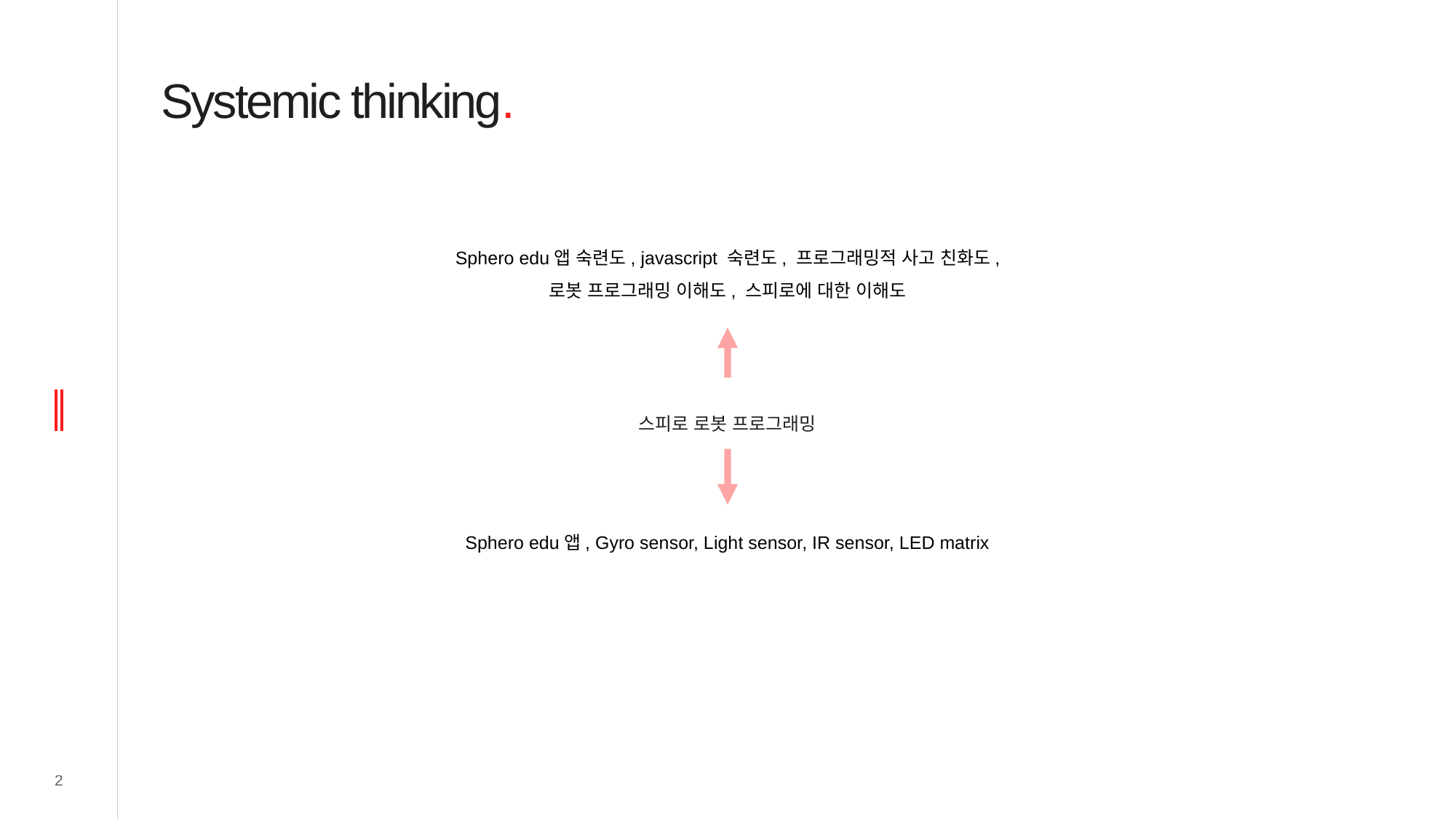

Systemic thinking.
Sphero edu앱 숙련도, javascript 숙련도, 프로그래밍적 사고 친화도, 로봇 프로그래밍 이해도, 스피로에 대한 이해도
스피로 로봇 프로그래밍
Sphero edu앱, Gyro sensor, Light sensor, IR sensor, LED matrix
2